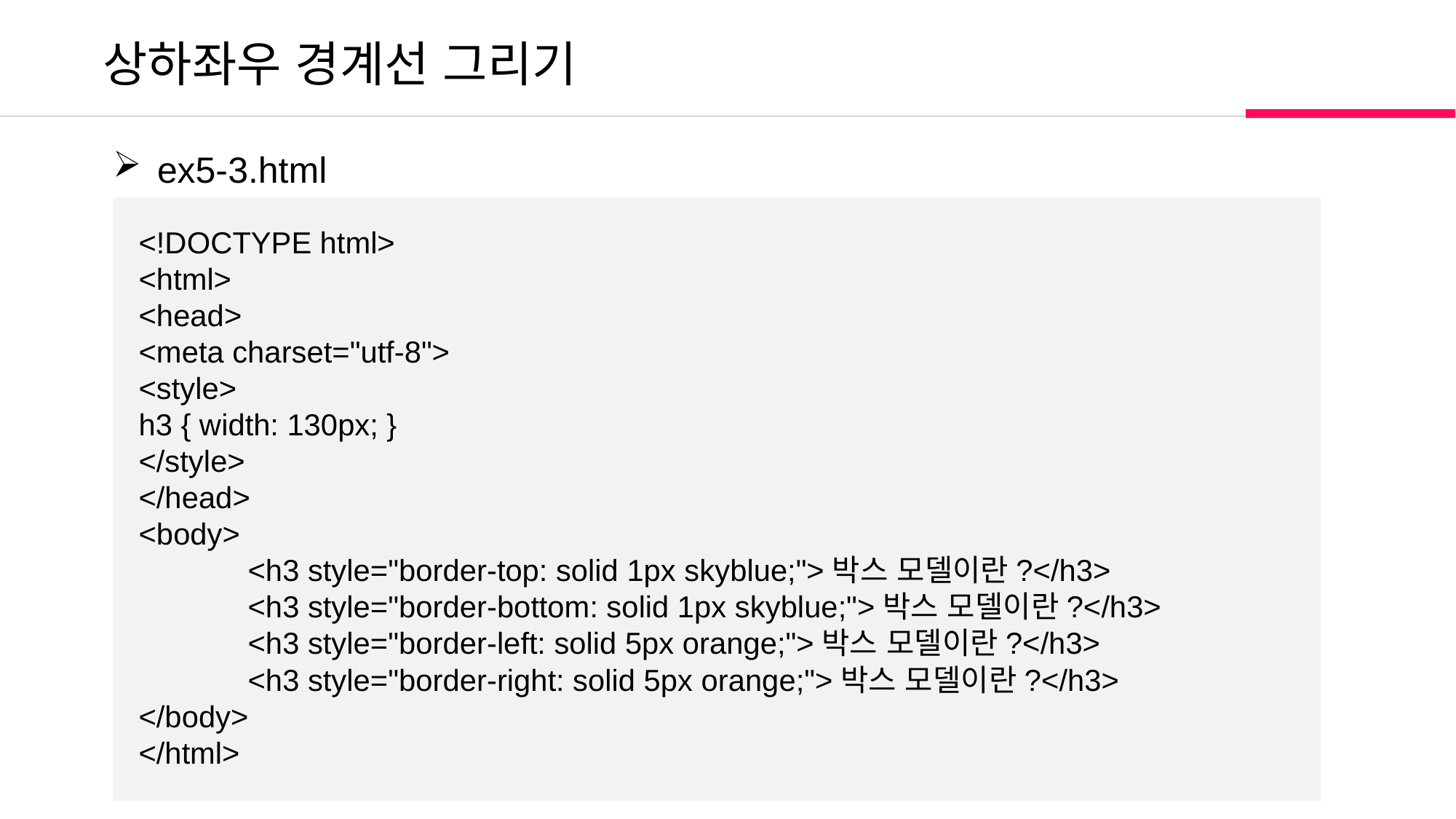

상하좌우 경계선 그리기

 ex5-3.html
<!DOCTYPE html>
<html>
<head>
<meta charset="utf-8">
<style>
h3 { width: 130px; }
</style>
</head>
<body>
	<h3 style="border-top: solid 1px skyblue;">박스 모델이란?</h3>
	<h3 style="border-bottom: solid 1px skyblue;">박스 모델이란?</h3>
	<h3 style="border-left: solid 5px orange;">박스 모델이란?</h3>
	<h3 style="border-right: solid 5px orange;">박스 모델이란?</h3>
</body>
</html>